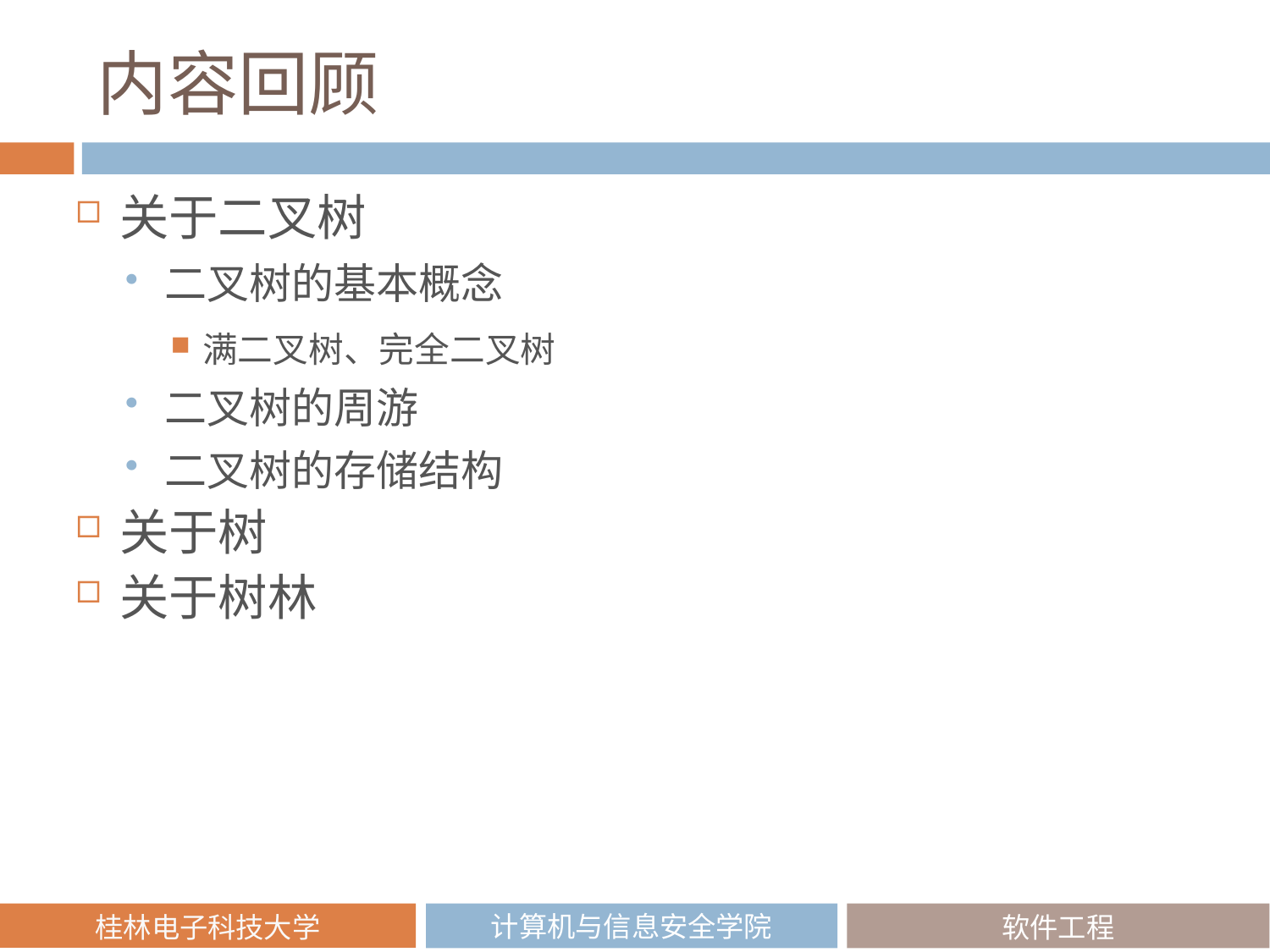

# 内容回顾
关于二叉树
二叉树的基本概念
满二叉树、完全二叉树
二叉树的周游
二叉树的存储结构
关于树
关于树林